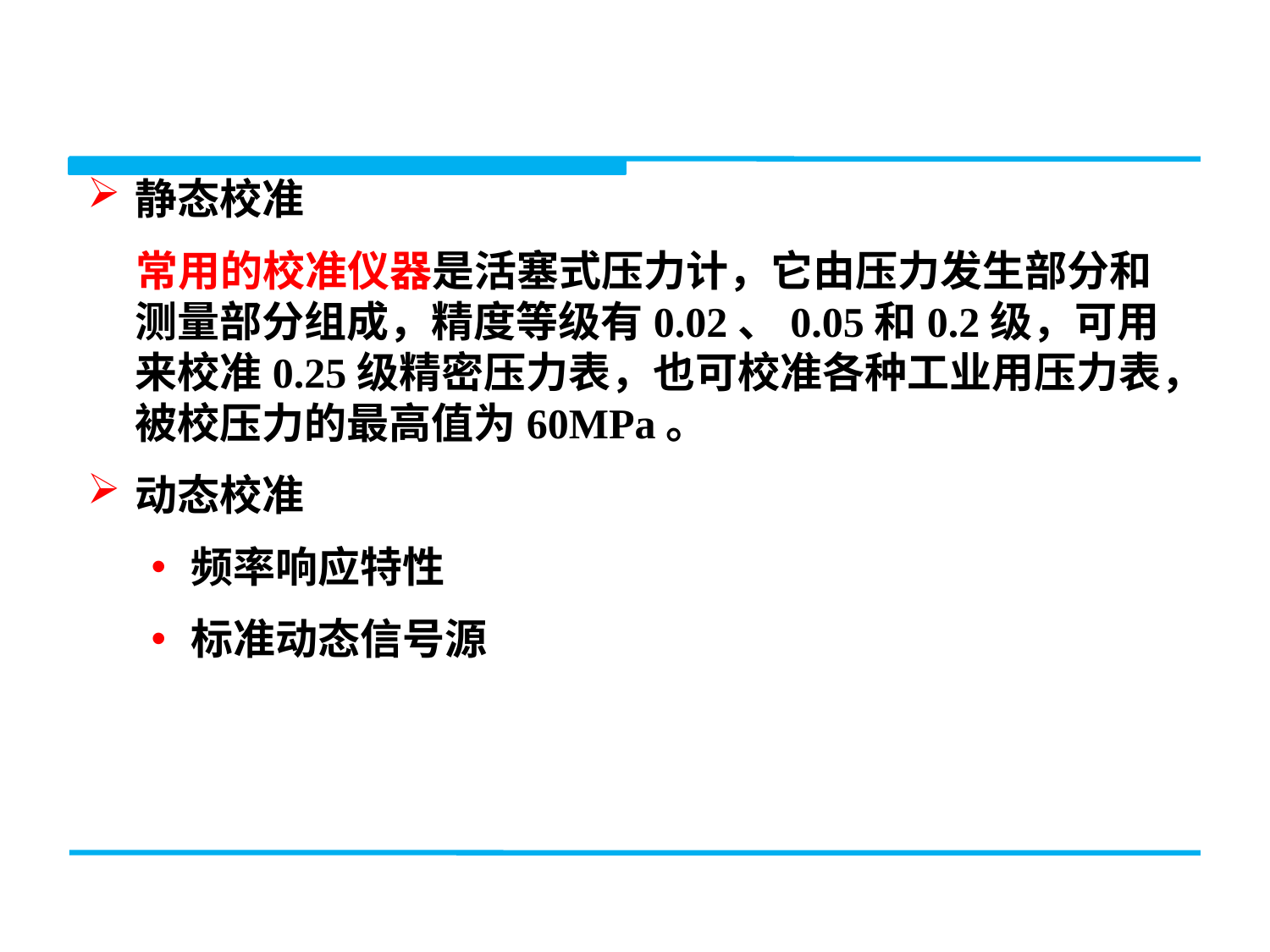

静态校准
    常用的校准仪器是活塞式压力计，它由压力发生部分和测量部分组成，精度等级有0.02、0.05和0.2级，可用来校准0.25级精密压力表，也可校准各种工业用压力表，被校压力的最高值为60MPa。
动态校准
频率响应特性
标准动态信号源